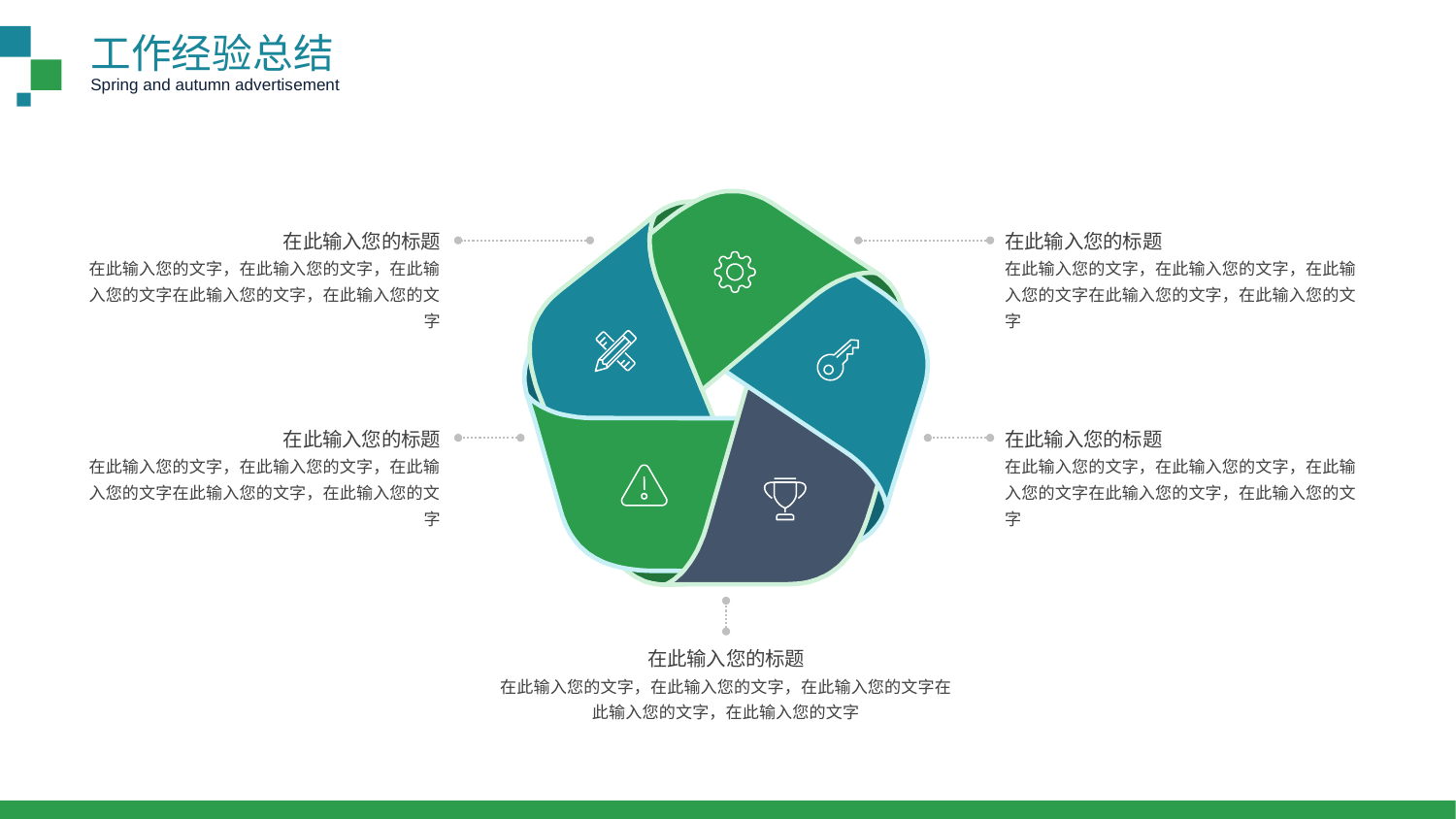

工作经验总结

Spring and autumn advertisement

在此输入您的标题
在此输入您的文字，在此输入您的文字，在此输入您的文字在此输入您的文字，在此输入您的文字
在此输入您的标题
在此输入您的文字，在此输入您的文字，在此输入您的文字在此输入您的文字，在此输入您的文字
在此输入您的标题
在此输入您的文字，在此输入您的文字，在此输入您的文字在此输入您的文字，在此输入您的文字
在此输入您的标题
在此输入您的文字，在此输入您的文字，在此输入您的文字在此输入您的文字，在此输入您的文字
在此输入您的标题
在此输入您的文字，在此输入您的文字，在此输入您的文字在此输入您的文字，在此输入您的文字